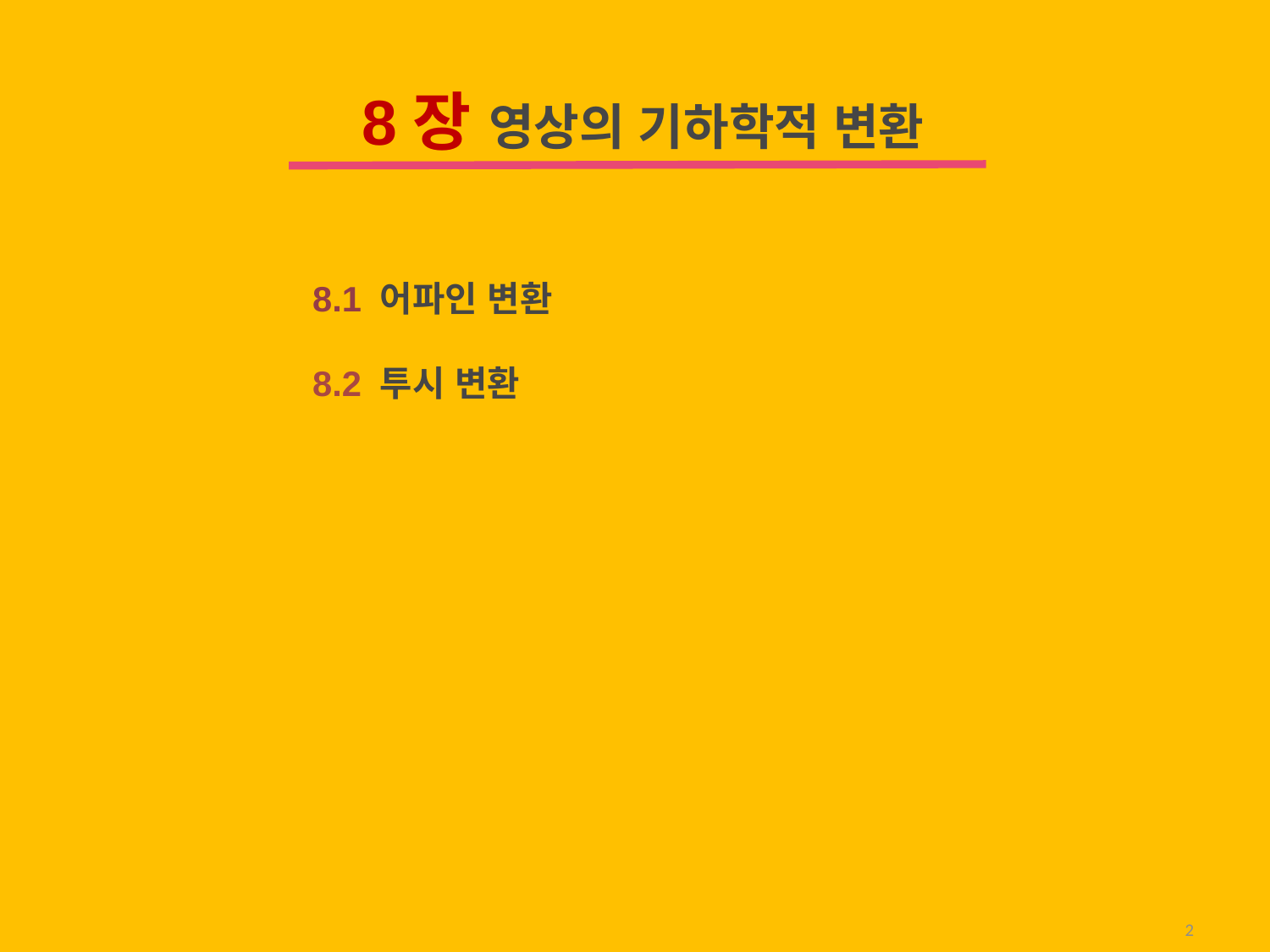

8장 영상의 기하학적 변환
8.1 어파인 변환
8.2 투시 변환
2